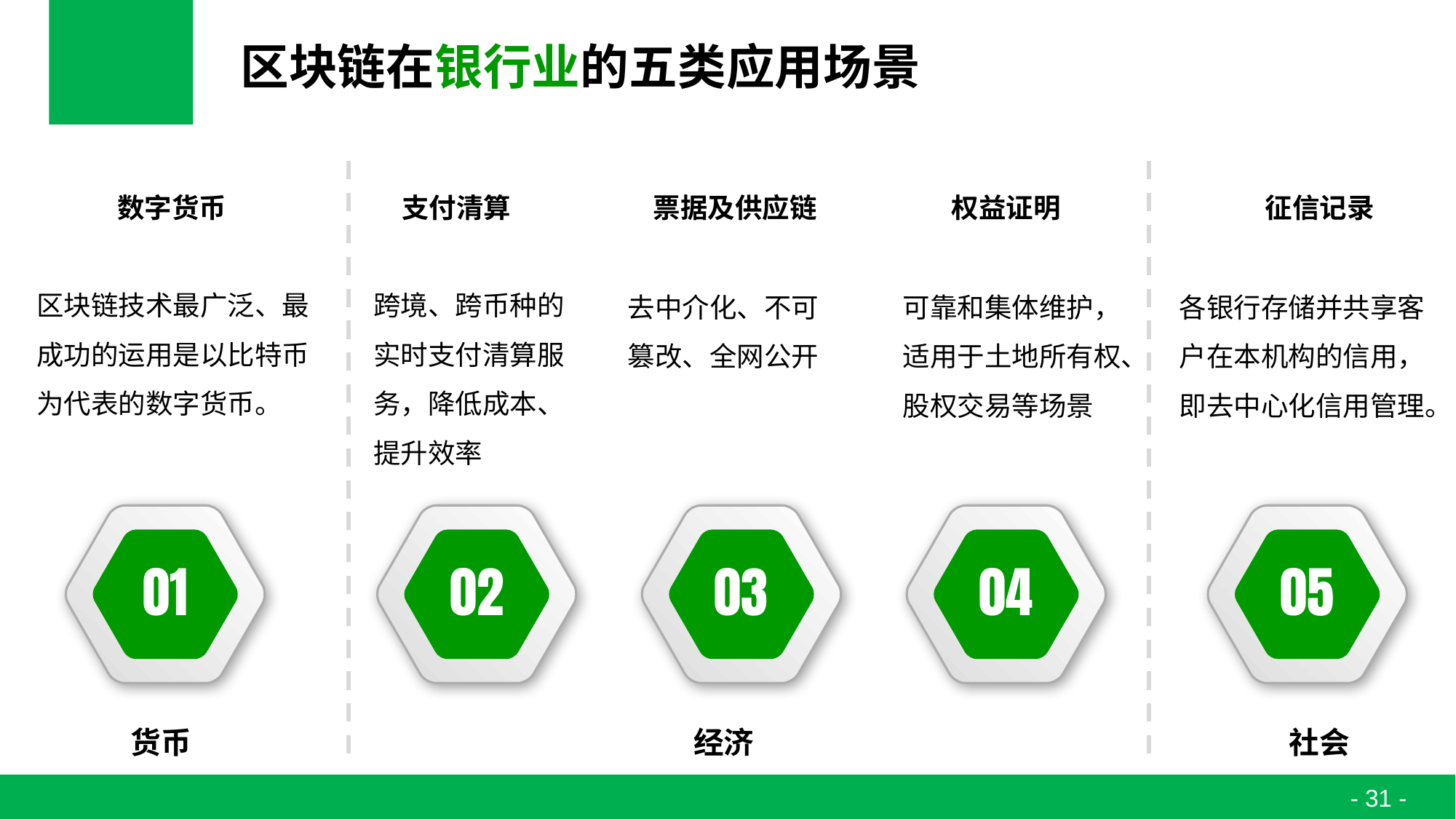

# 区块链在银行业的五类应用场景
数字货币
支付清算
票据及供应链
权益证明
征信记录
区块链技术最广泛、最成功的运用是以比特币为代表的数字货币。
跨境、跨币种的实时支付清算服务，降低成本、提升效率
去中介化、不可篡改、全网公开
可靠和集体维护，适用于土地所有权、股权交易等场景
各银行存储并共享客户在本机构的信用，即去中心化信用管理。

01

02

03

04

05
货币
经济
社会